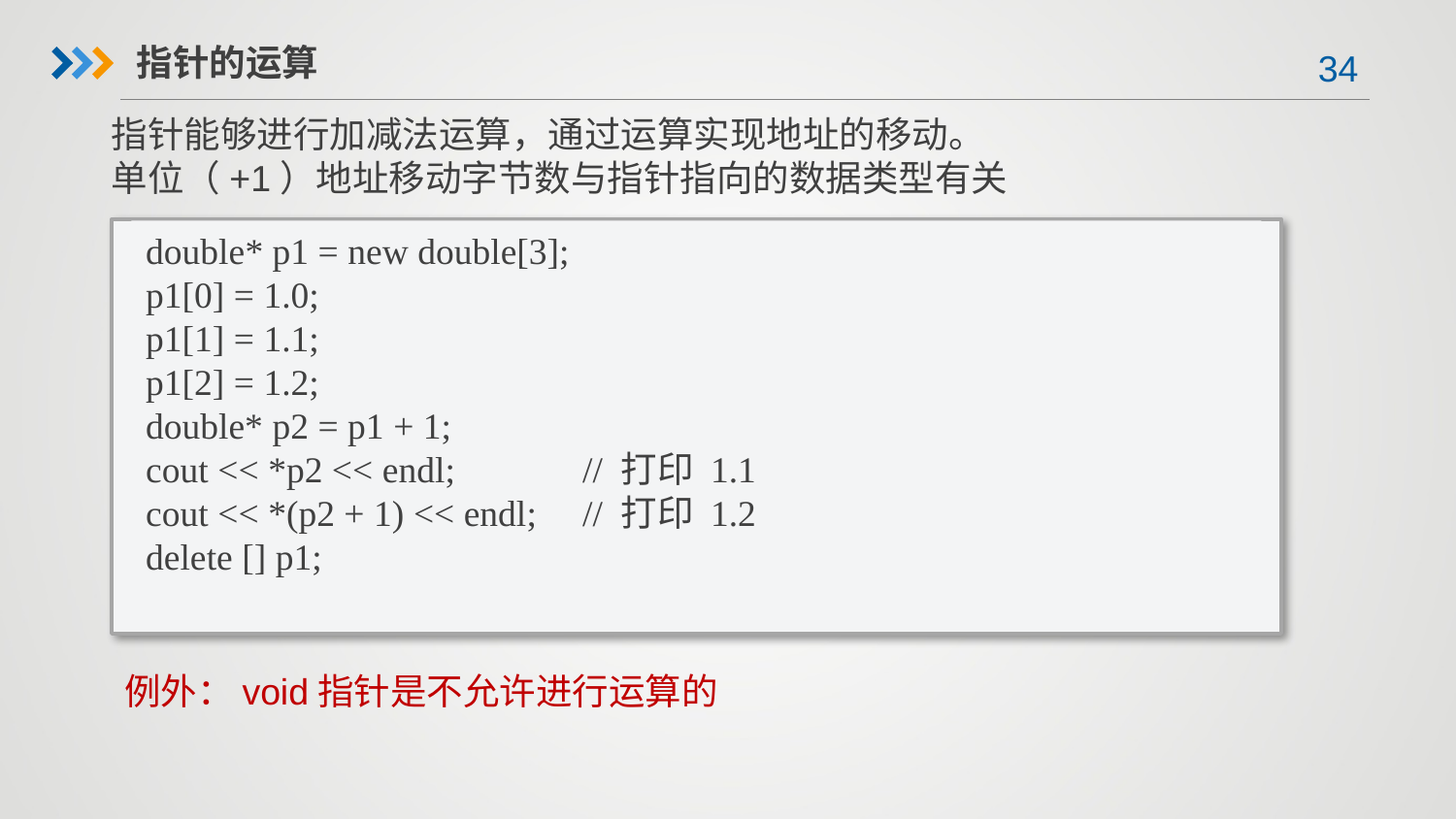

指针的运算
指针能够进行加减法运算，通过运算实现地址的移动。
单位（+1）地址移动字节数与指针指向的数据类型有关

double* p1 = new double[3];
p1[0] = 1.0;
p1[1] = 1.1;
p1[2] = 1.2;
double* p2 = p1 + 1;
cout << *p2 << endl;	// 打印 1.1
cout << *(p2 + 1) << endl;	// 打印 1.2
delete [] p1;
例外：void指针是不允许进行运算的